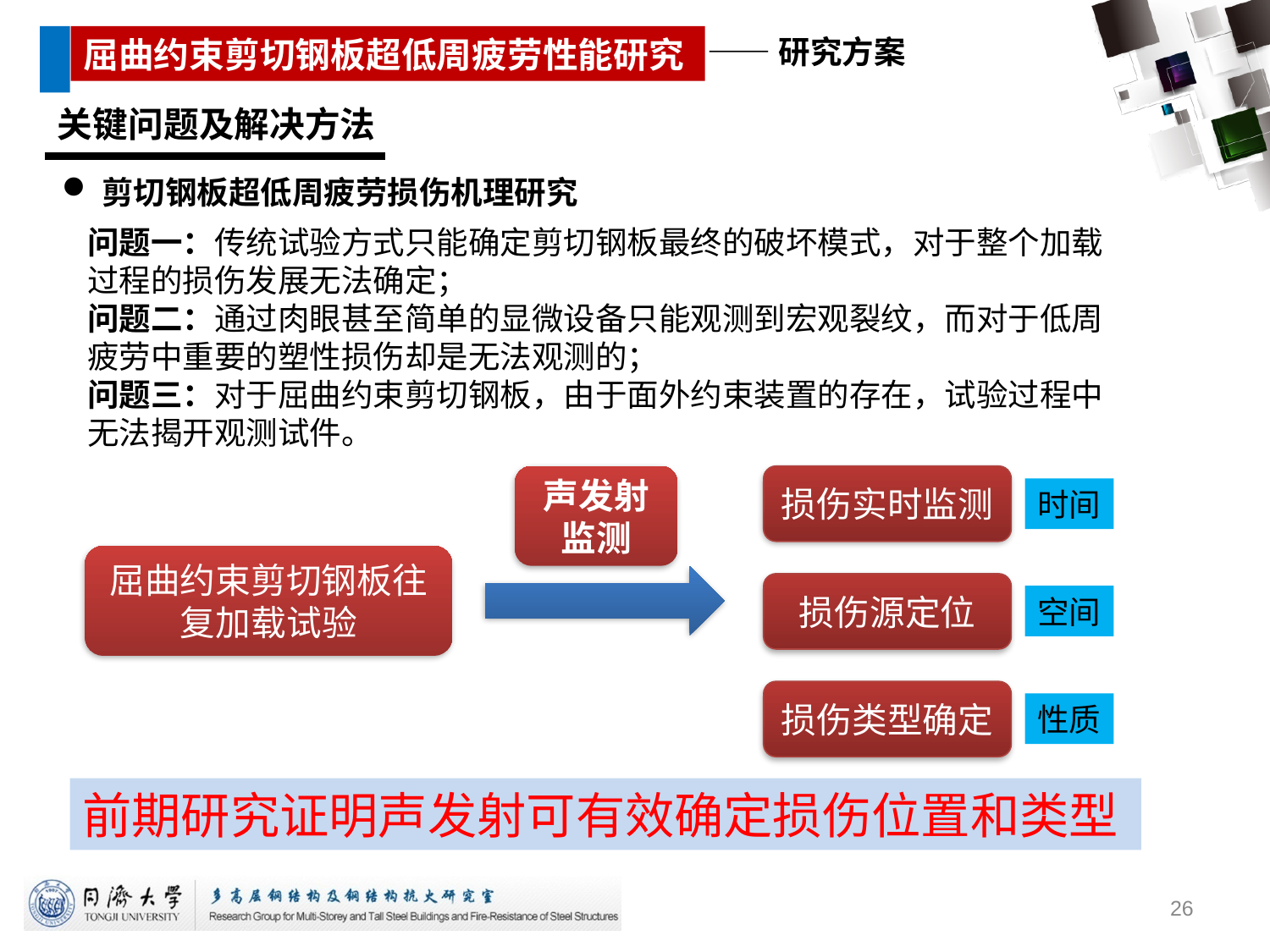

关键问题及解决方法
剪切钢板超低周疲劳损伤机理研究
问题一：传统试验方式只能确定剪切钢板最终的破坏模式，对于整个加载过程的损伤发展无法确定；
问题二：通过肉眼甚至简单的显微设备只能观测到宏观裂纹，而对于低周疲劳中重要的塑性损伤却是无法观测的；
问题三：对于屈曲约束剪切钢板，由于面外约束装置的存在，试验过程中无法揭开观测试件。
声发射监测
损伤实时监测
时间
屈曲约束剪切钢板往复加载试验

损伤源定位
空间
损伤类型确定
性质
前期研究证明声发射可有效确定损伤位置和类型
26